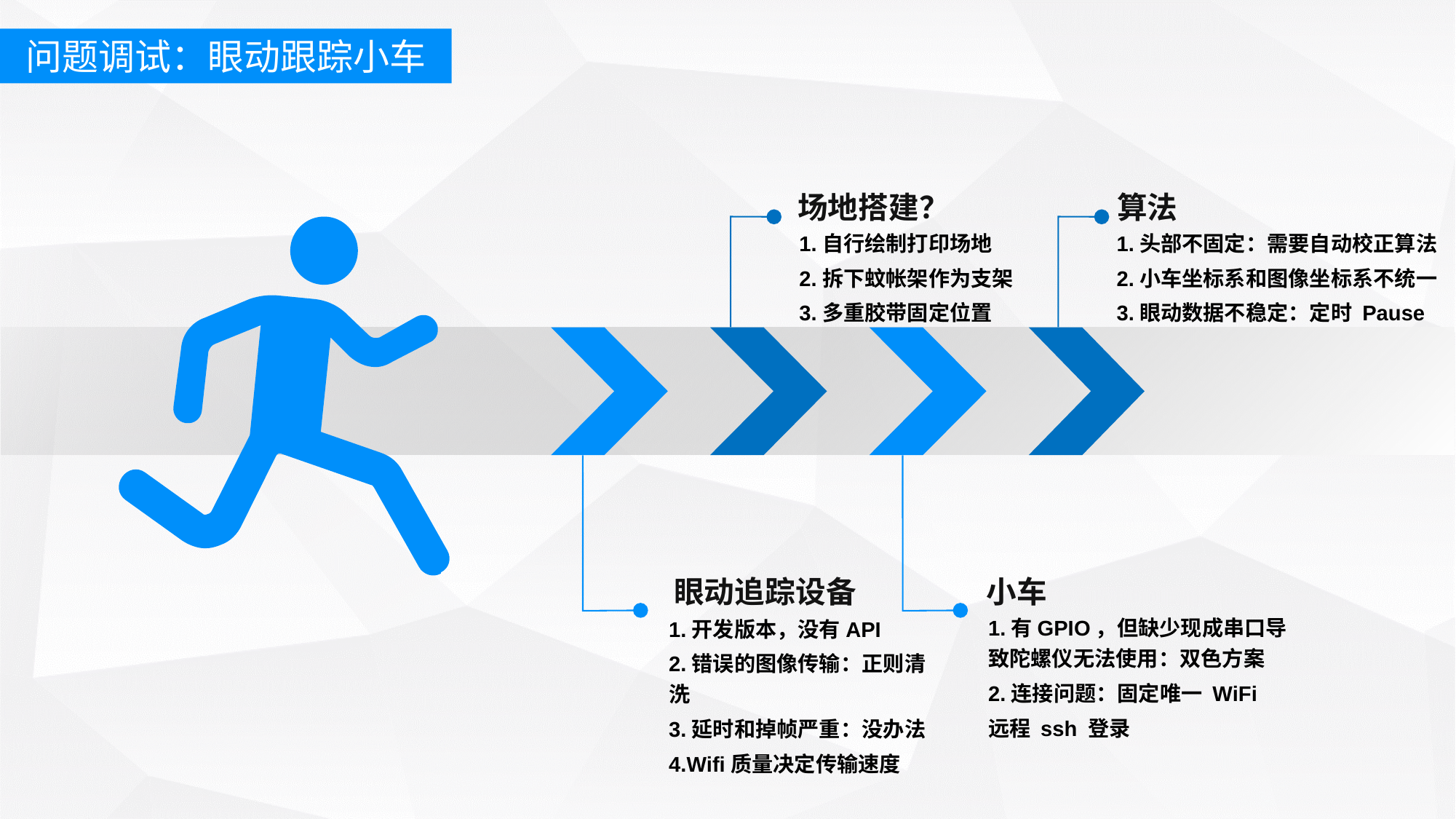

问题调试：眼动跟踪小车

场地搭建？
算法

1.自行绘制打印场地
2.拆下蚊帐架作为支架
3.多重胶带固定位置
1.头部不固定：需要自动校正算法
2.小车坐标系和图像坐标系不统一
3.眼动数据不稳定：定时 Pause

眼动追踪设备
小车
1.有GPIO，但缺少现成串口导致陀螺仪无法使用：双色方案
2.连接问题：固定唯一 WiFi
远程 ssh 登录
1.开发版本，没有API
2.错误的图像传输：正则清洗
3.延时和掉帧严重：没办法
4.Wifi质量决定传输速度